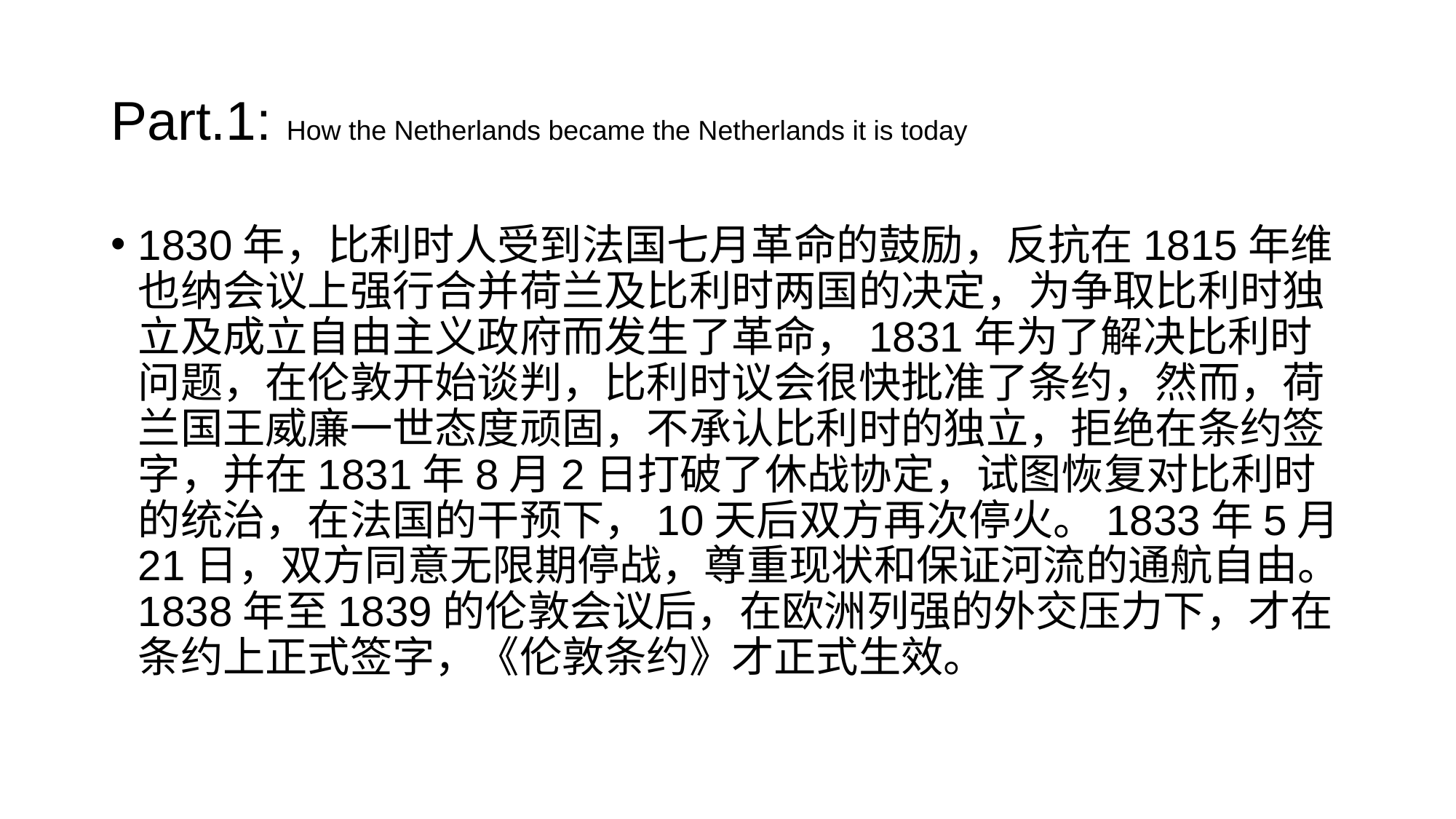

# Part.1: How the Netherlands became the Netherlands it is today
1830年，比利时人受到法国七月革命的鼓励，反抗在1815年维也纳会议上强行合并荷兰及比利时两国的决定，为争取比利时独立及成立自由主义政府而发生了革命，1831年为了解决比利时问题，在伦敦开始谈判，比利时议会很快批准了条约，然而，荷兰国王威廉一世态度顽固，不承认比利时的独立，拒绝在条约签字，并在1831年8月2日打破了休战协定，试图恢复对比利时的统治，在法国的干预下，10天后双方再次停火。1833年5月21日，双方同意无限期停战，尊重现状和保证河流的通航自由。1838年至1839的伦敦会议后，在欧洲列强的外交压力下，才在条约上正式签字，《伦敦条约》才正式生效。